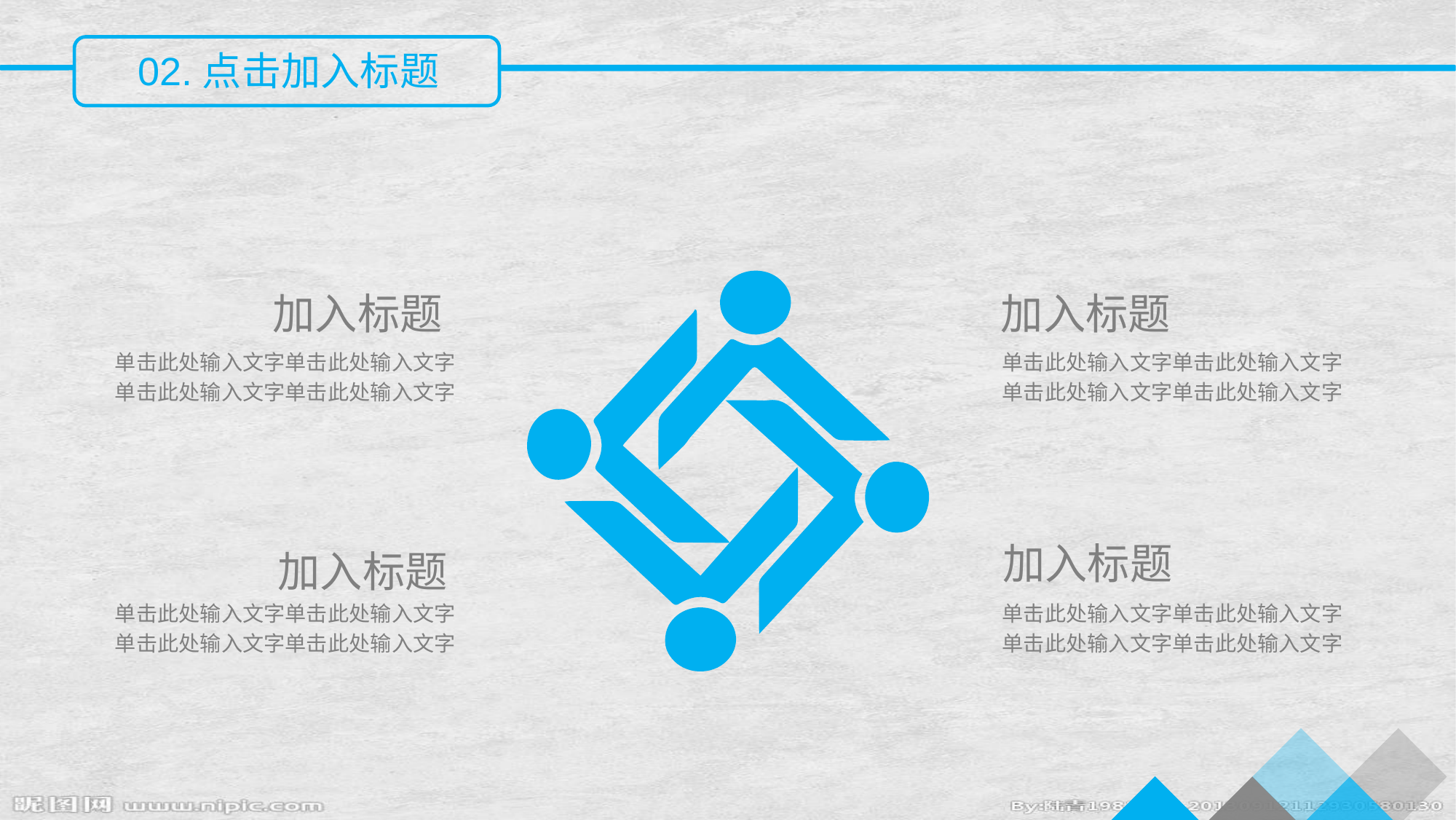

02.点击加入标题

加入标题
单击此处输入文字单击此处输入文字
单击此处输入文字单击此处输入文字
加入标题
单击此处输入文字单击此处输入文字
单击此处输入文字单击此处输入文字

加入标题
单击此处输入文字单击此处输入文字
单击此处输入文字单击此处输入文字
加入标题
单击此处输入文字单击此处输入文字
单击此处输入文字单击此处输入文字